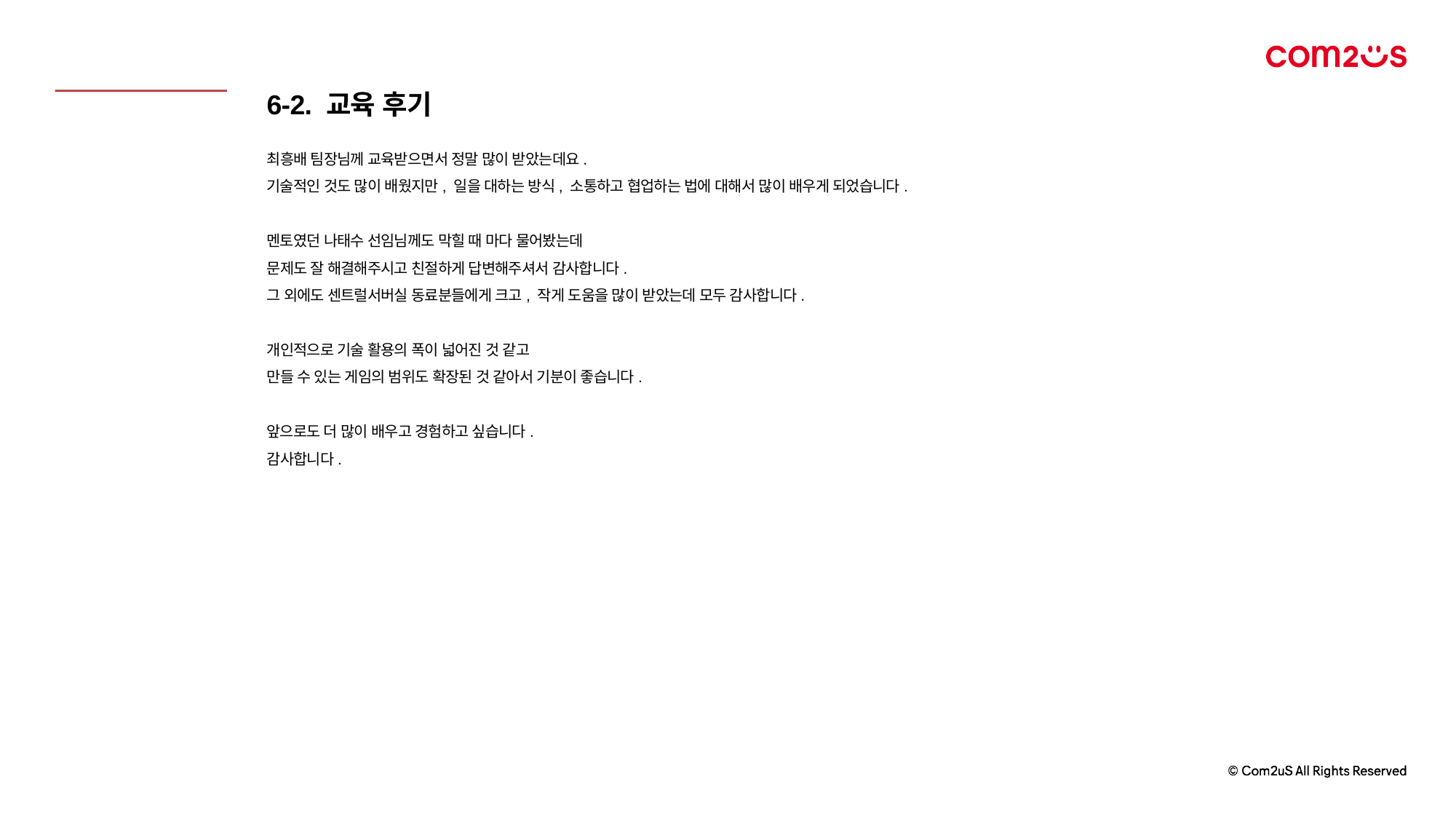

6-2. 교육 후기

최흥배 팀장님께 교육받으면서 정말 많이 받았는데요.
기술적인 것도 많이 배웠지만, 일을 대하는 방식, 소통하고 협업하는 법에 대해서 많이 배우게 되었습니다.

멘토였던 나태수 선임님께도 막힐 때 마다 물어봤는데
문제도 잘 해결해주시고 친절하게 답변해주셔서 감사합니다.
그 외에도 센트럴서버실 동료분들에게 크고, 작게 도움을 많이 받았는데 모두 감사합니다.

개인적으로 기술 활용의 폭이 넓어진 것 같고
만들 수 있는 게임의 범위도 확장된 것 같아서 기분이 좋습니다.

앞으로도 더 많이 배우고 경험하고 싶습니다.
감사합니다.
본문 내용의 글꼴 크기
화면에서의 가독성을 고려하여 최소 10pt로 권장합니다.
다만, 캡션으로 사용하는 경우 등 상황에 따라 10pt 미만으로 사용할 수 있습니다.